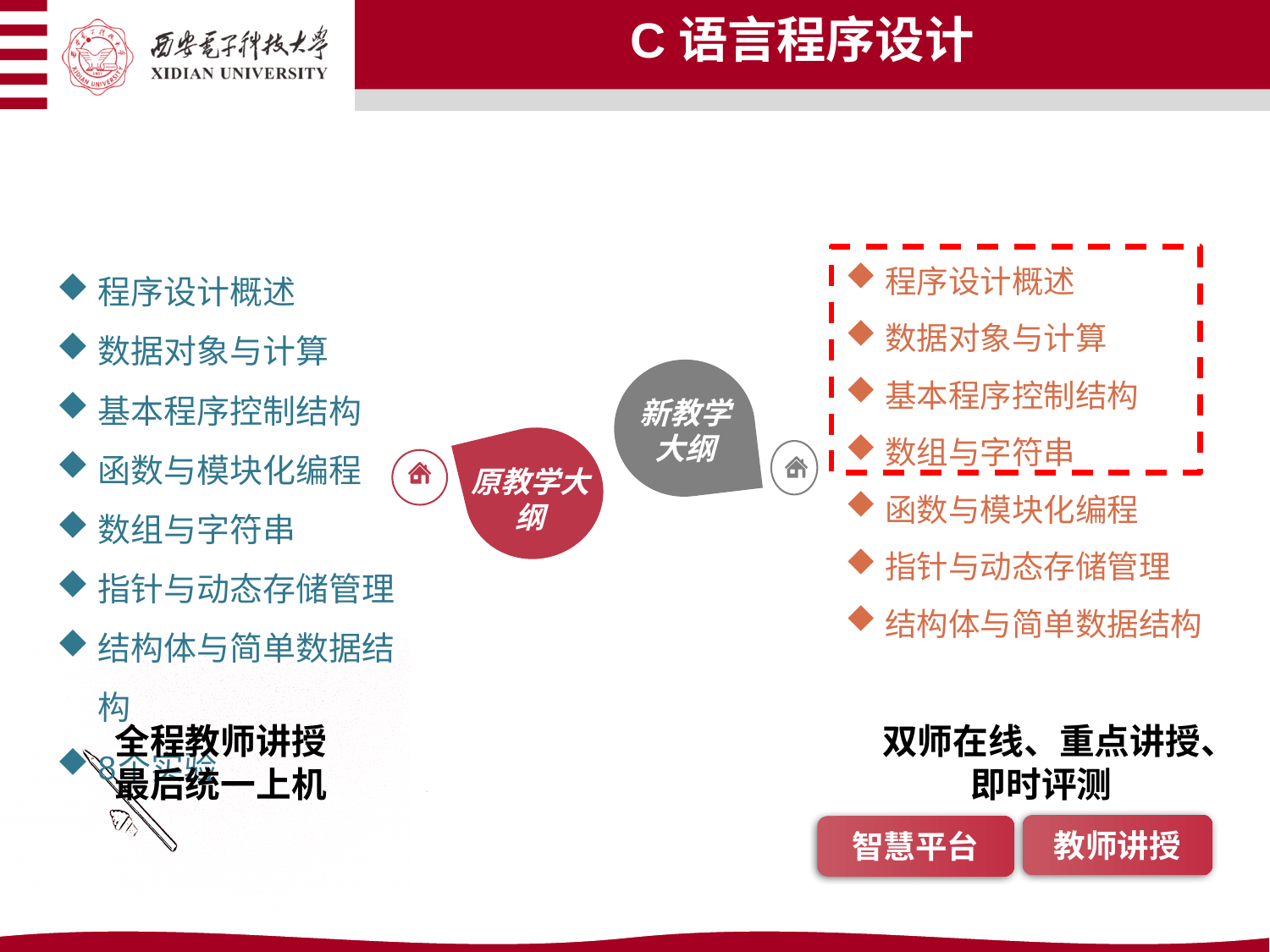

C语言程序设计
程序设计概述
数据对象与计算
基本程序控制结构
数组与字符串
函数与模块化编程
指针与动态存储管理
结构体与简单数据结构

程序设计概述
数据对象与计算
基本程序控制结构
函数与模块化编程
数组与字符串
指针与动态存储管理
结构体与简单数据结构
8个实验
.

新教学大纲

原教学大纲

全程教师讲授
最后统一上机
双师在线、重点讲授、即时评测
智慧平台
教师讲授